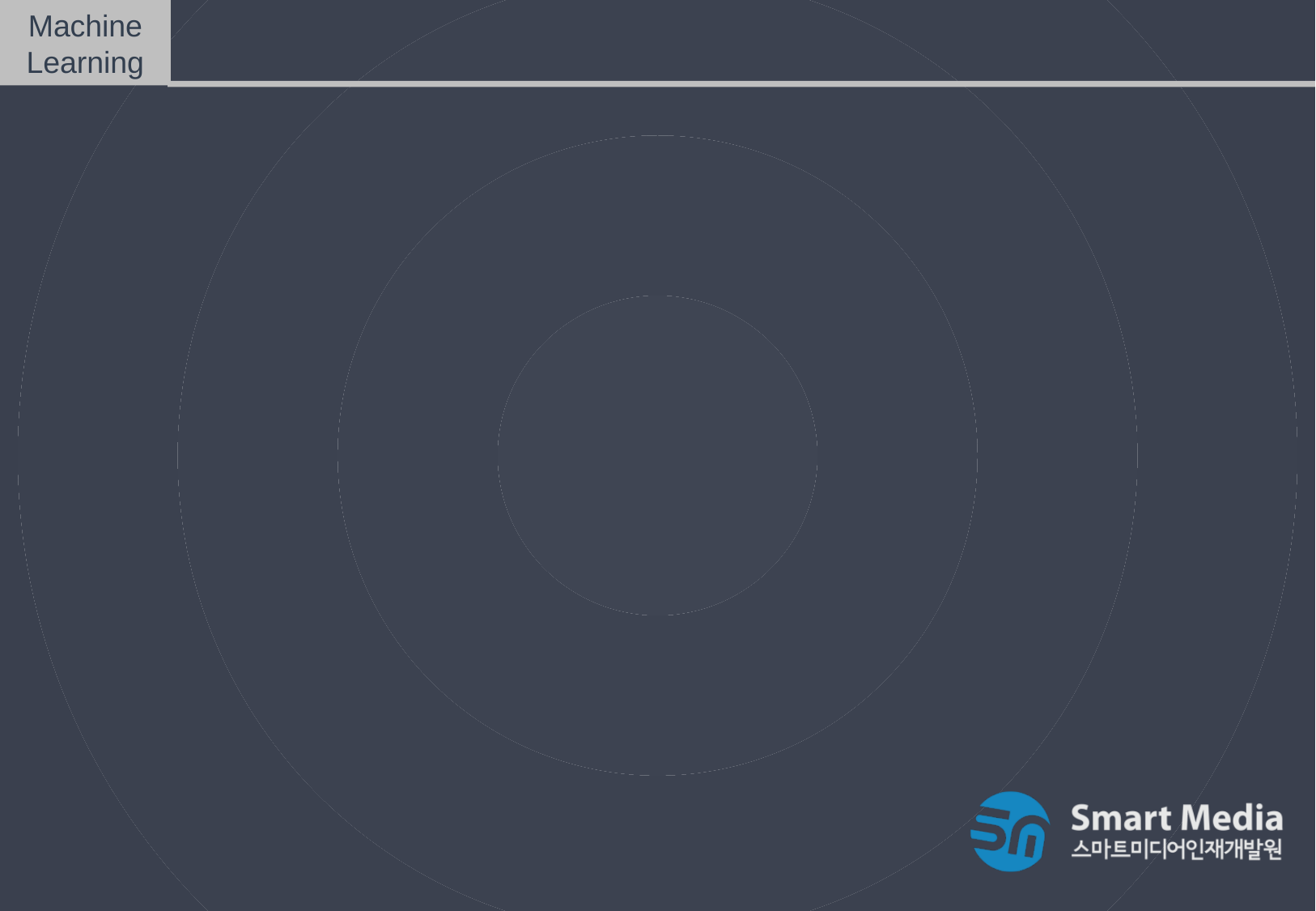

Machine Learning
머신러닝(Machine Learning) 과정

1. Problem Identification(문제정의)
2. Data Collect(데이터 수집)
3. Data Preprocessing(데이터 전처리)
4. EDA(탐색적 데이터분석)
5. Model 선택, Hyper Parameter 조정
6. 학습
7. 모델 Evaluation(평가)